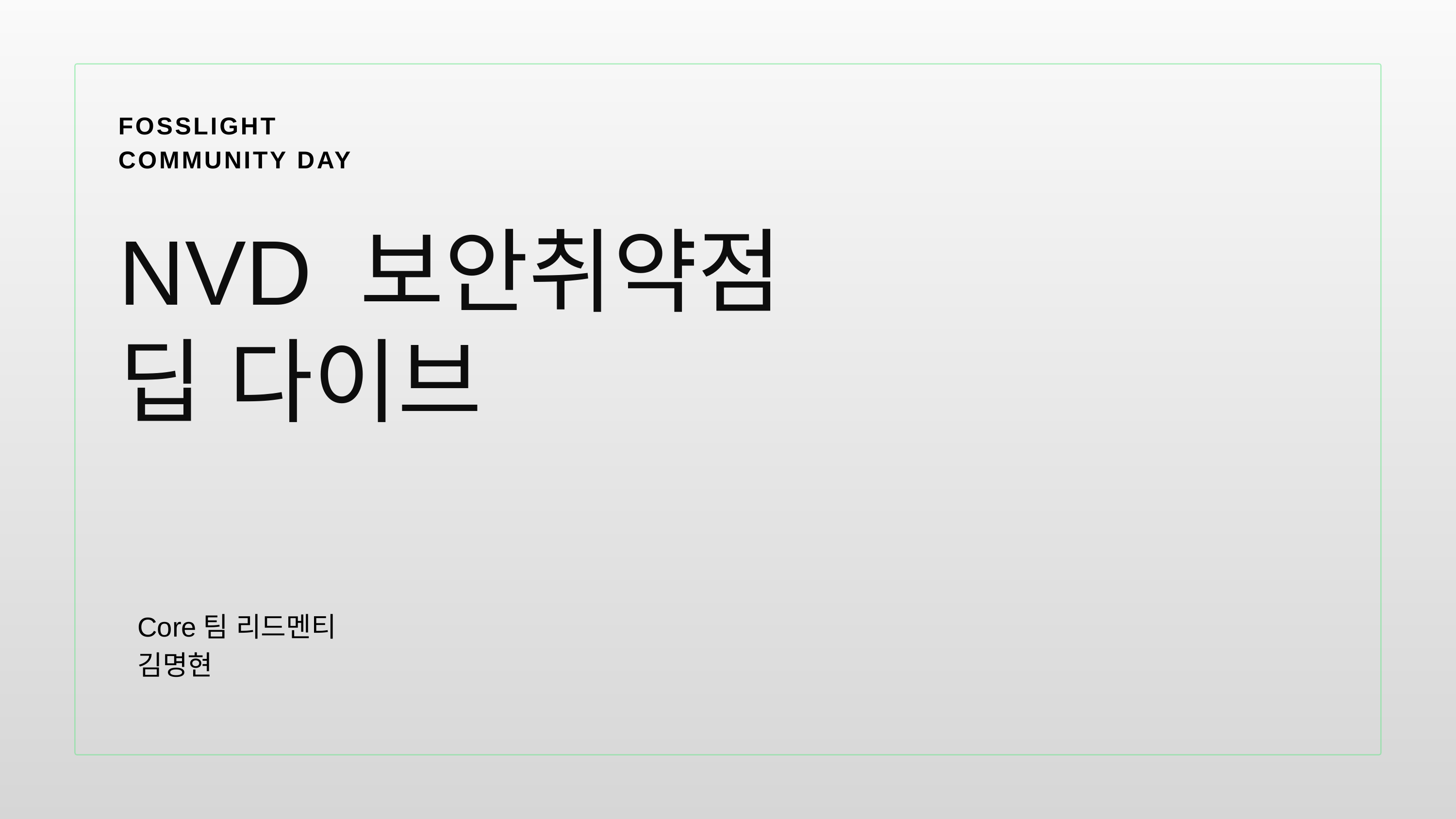

FOSSLIGHT
COMMUNITY DAY
NVD 보안취약점
딥 다이브
Core팀 리드멘티
김명현